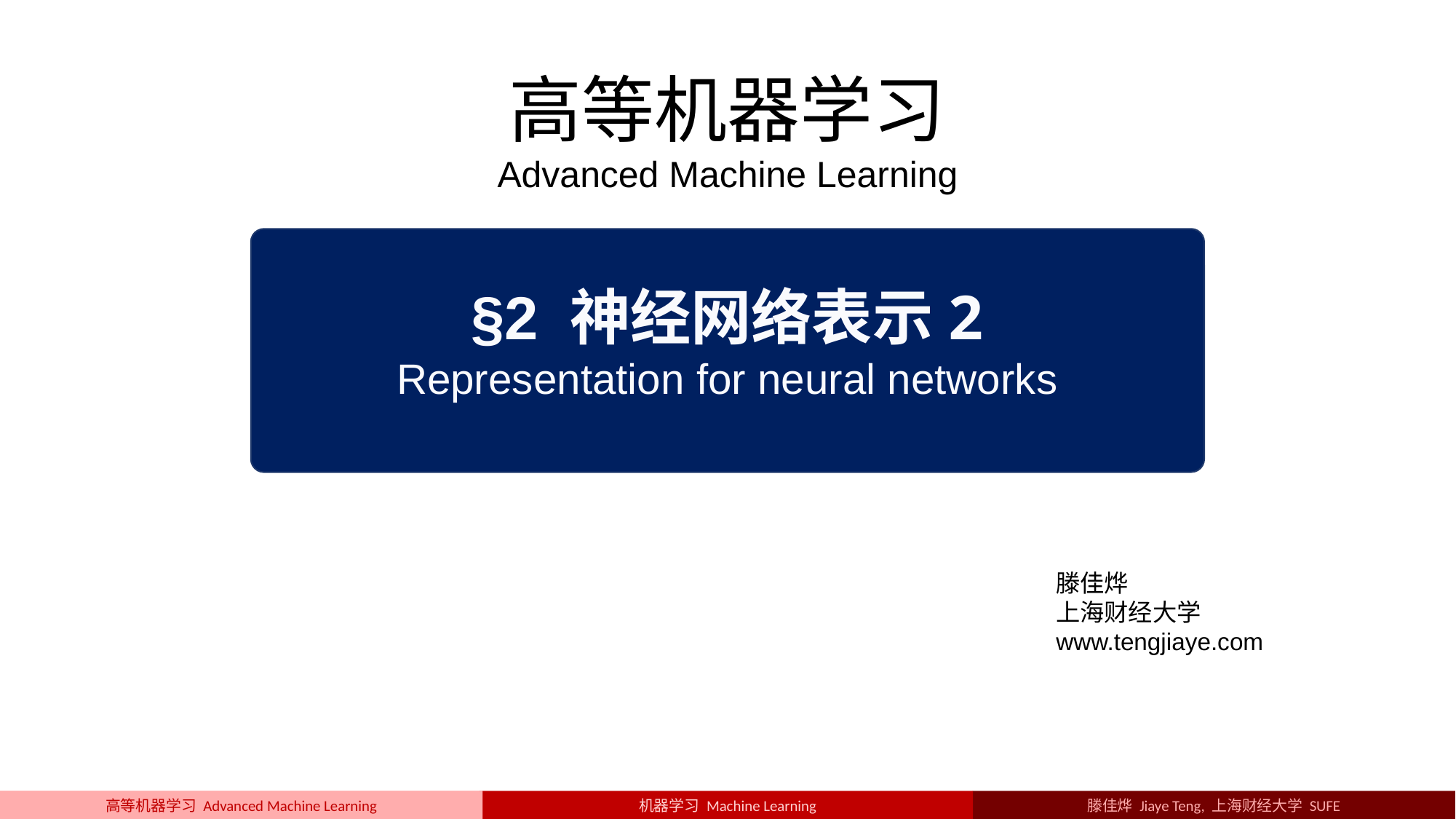

高等机器学习
Advanced Machine Learning

§2 神经网络表示2
Representation for neural networks
滕佳烨
上海财经大学
www.tengjiaye.com
机器学习 Machine Learning

高等机器学习 Advanced Machine Learning

滕佳烨 Jiaye Teng, 上海财经大学 SUFE